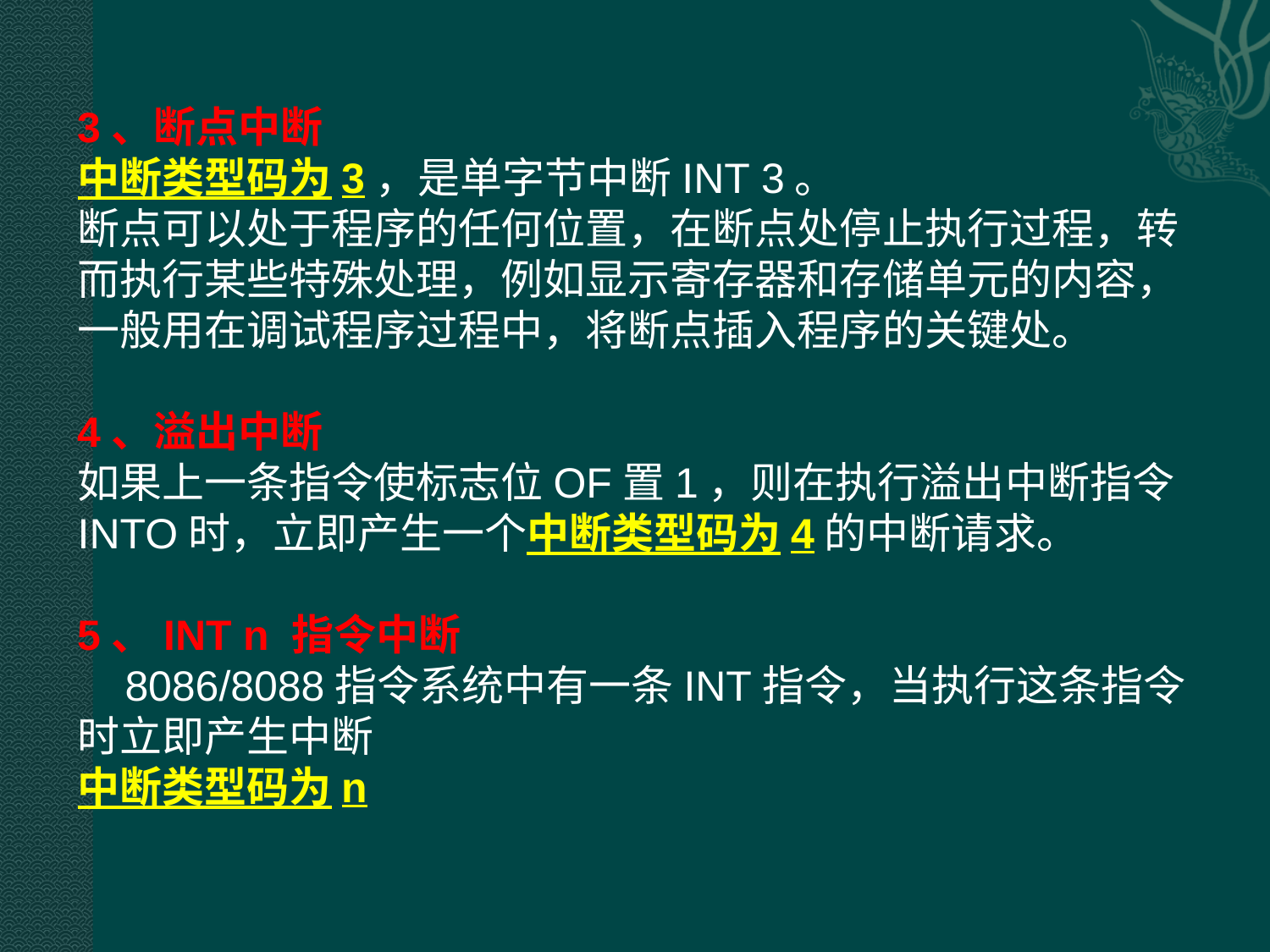

3、断点中断
中断类型码为3，是单字节中断INT 3。
断点可以处于程序的任何位置，在断点处停止执行过程，转而执行某些特殊处理，例如显示寄存器和存储单元的内容，一般用在调试程序过程中，将断点插入程序的关键处。

4、溢出中断
如果上一条指令使标志位OF置1，则在执行溢出中断指令INTO时，立即产生一个中断类型码为4的中断请求。

5、INT n 指令中断
    8086/8088指令系统中有一条INT指令，当执行这条指令时立即产生中断
中断类型码为n